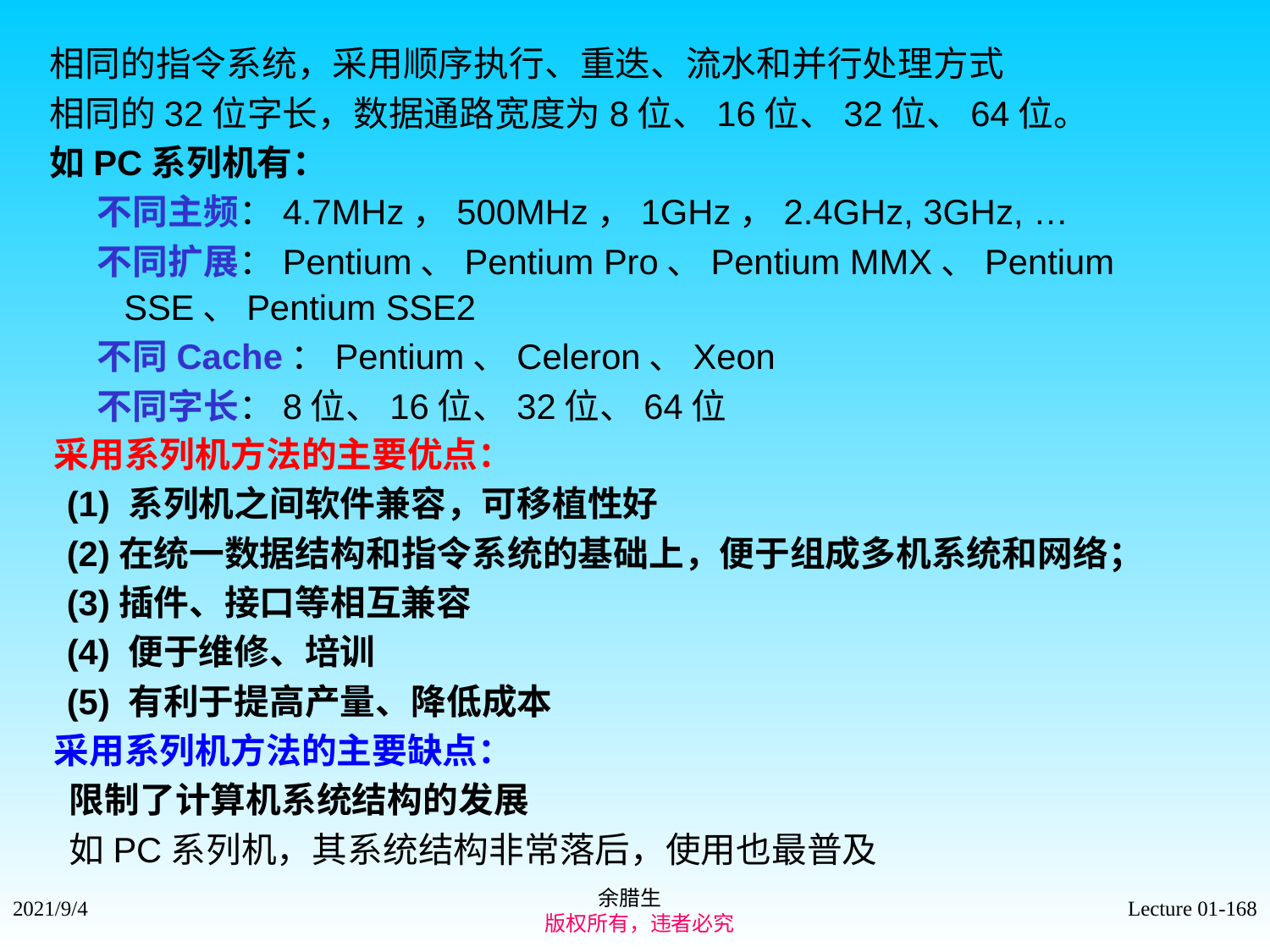

相同的指令系统，采用顺序执行、重迭、流水和并行处理方式
相同的32位字长，数据通路宽度为8位、16位、32位、64位。
如PC系列机有：
     不同主频：4.7MHz，500MHz，1GHz，2.4GHz, 3GHz, …
     不同扩展：Pentium、Pentium Pro、Pentium MMX、Pentium SSE、Pentium SSE2
     不同Cache：Pentium、Celeron、Xeon
     不同字长：8位、16位、32位、64位
 采用系列机方法的主要优点：
   (1) 系列机之间软件兼容，可移植性好
   (2)在统一数据结构和指令系统的基础上，便于组成多机系统和网络；
   (3)插件、接口等相互兼容
   (4) 便于维修、培训
   (5) 有利于提高产量、降低成本
 采用系列机方法的主要缺点：
   限制了计算机系统结构的发展
   如PC系列机，其系统结构非常落后，使用也最普及
余腊生
 版权所有，违者必究
2021/9/4
Lecture 01-168